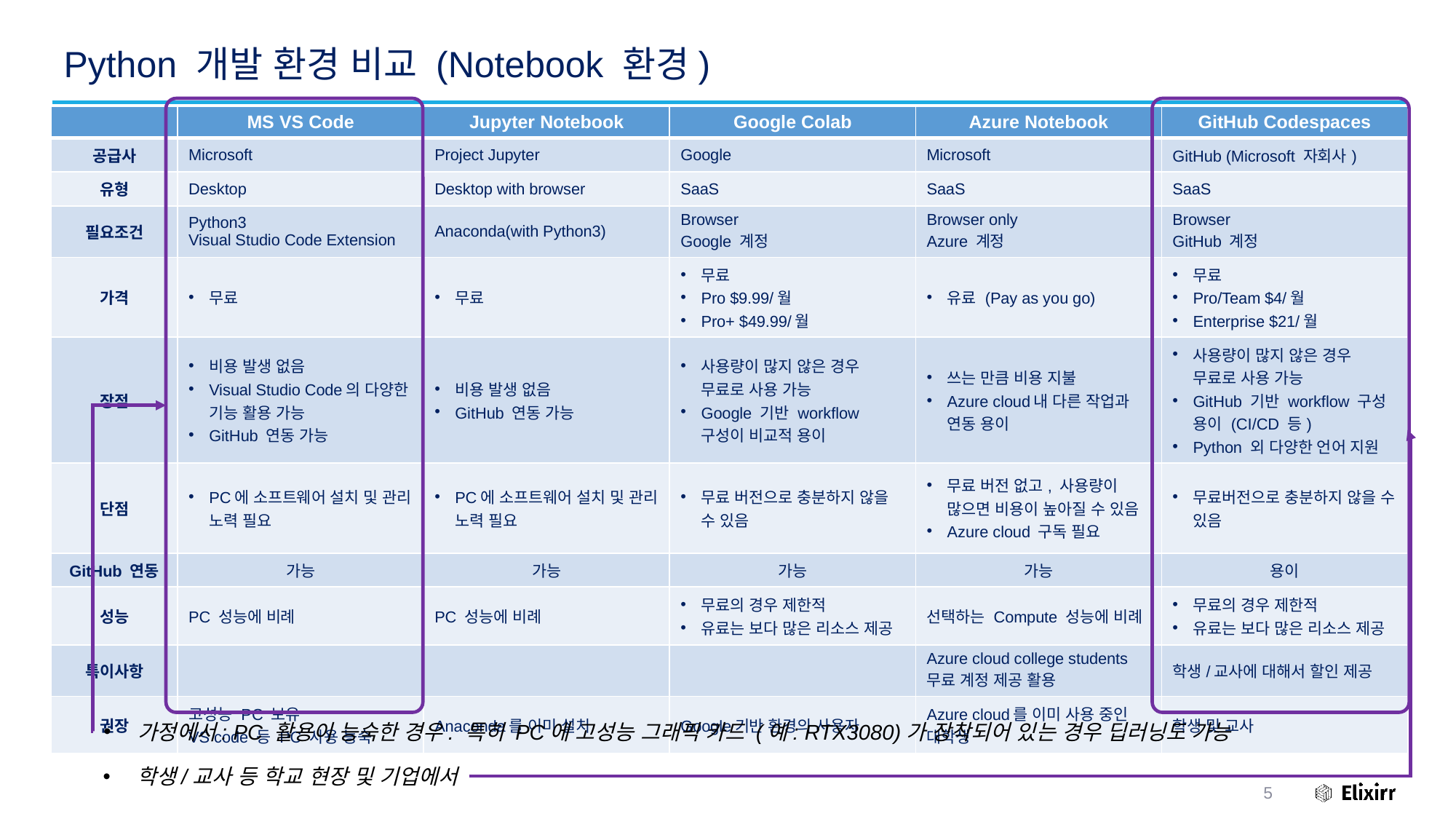

# Python 개발 환경 비교 (Notebook 환경)

|  | MS VS Code | Jupyter Notebook | Google Colab | Azure Notebook | GitHub Codespaces |
| --- | --- | --- | --- | --- | --- |
| 공급사 | Microsoft | Project Jupyter | Google | Microsoft | GitHub (Microsoft 자회사) |
| 유형 | Desktop | Desktop with browser | SaaS | SaaS | SaaS |
| 필요조건 | Python3 Visual Studio Code Extension | Anaconda(with Python3) | Browser Google 계정 | Browser only Azure 계정 | Browser GitHub 계정 |
| 가격 | 무료 | 무료 | 무료 Pro $9.99/월 Pro+ $49.99/월 | 유료 (Pay as you go) | 무료 Pro/Team $4/월 Enterprise $21/월 |
| 장점 | 비용 발생 없음 Visual Studio Code의 다양한 기능 활용 가능 GitHub 연동 가능 | 비용 발생 없음 GitHub 연동 가능 | 사용량이 많지 않은 경우 무료로 사용 가능 Google 기반 workflow 구성이 비교적 용이 | 쓰는 만큼 비용 지불 Azure cloud내 다른 작업과 연동 용이 | 사용량이 많지 않은 경우 무료로 사용 가능 GitHub 기반 workflow 구성 용이 (CI/CD 등) Python 외 다양한 언어 지원 |
| 단점 | PC에 소프트웨어 설치 및 관리 노력 필요 | PC에 소프트웨어 설치 및 관리 노력 필요 | 무료 버전으로 충분하지 않을 수 있음 | 무료 버전 없고, 사용량이 많으면 비용이 높아질 수 있음 Azure cloud 구독 필요 | 무료버전으로 충분하지 않을 수 있음 |
| GitHub 연동 | 가능 | 가능 | 가능 | 가능 | 용이 |
| 성능 | PC 성능에 비례 | PC 성능에 비례 | 무료의 경우 제한적 유료는 보다 많은 리소스 제공 | 선택하는 Compute 성능에 비례 | 무료의 경우 제한적 유료는 보다 많은 리소스 제공 |
| 특이사항 |  |  |  | Azure cloud college students 무료 계정 제공 활용 | 학생/교사에 대해서 할인 제공 |
| 권장 | 고성능 PC 보유 VS code 등 PC 사용 능숙 | Anaconda를 이미 설치 | Google기반 환경의 사용자 | Azure cloud를 이미 사용 중인 대학생 | 학생 및 교사 |
가정에서: PC 활용이 능숙한 경우. 특히 PC에 고성능 그래픽 카드 (예: RTX3080)가 장착되어 있는 경우 딥러닝도 가능
학생/교사 등 학교 현장 및 기업에서
5